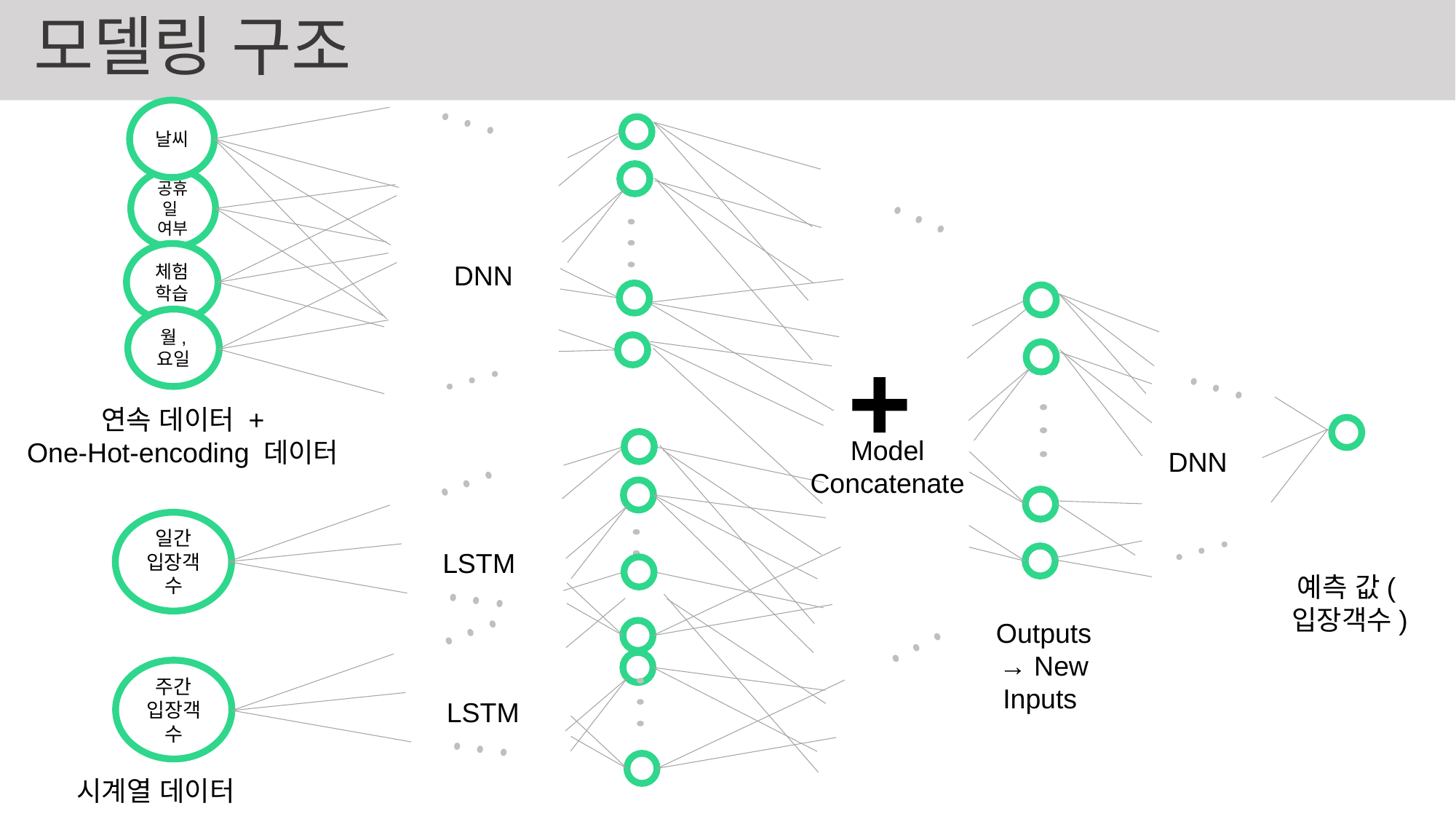

# 모델링 구조
날씨

공휴일
여부

체험학습
DNN

월, 요일
+

연속 데이터 +
One-Hot-encoding 데이터

Model
Concatenate

DNN

일간
입장객수
LSTM

예측 값(입장객수)

Outputs → New Inputs

주간
입장객수
LSTM

시계열 데이터